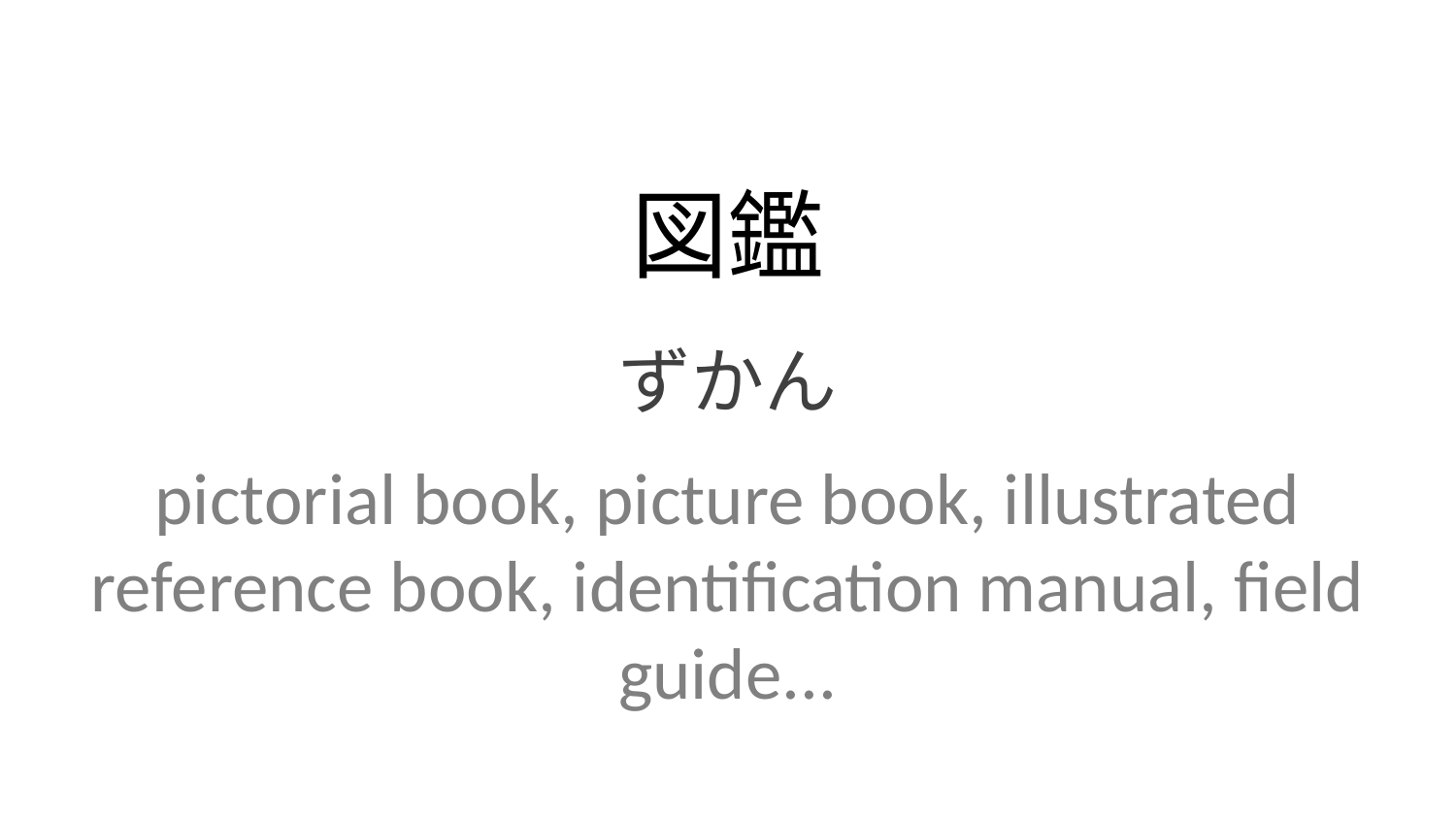

図鑑

ずかん
pictorial book, picture book, illustrated reference book, identification manual, field guide...